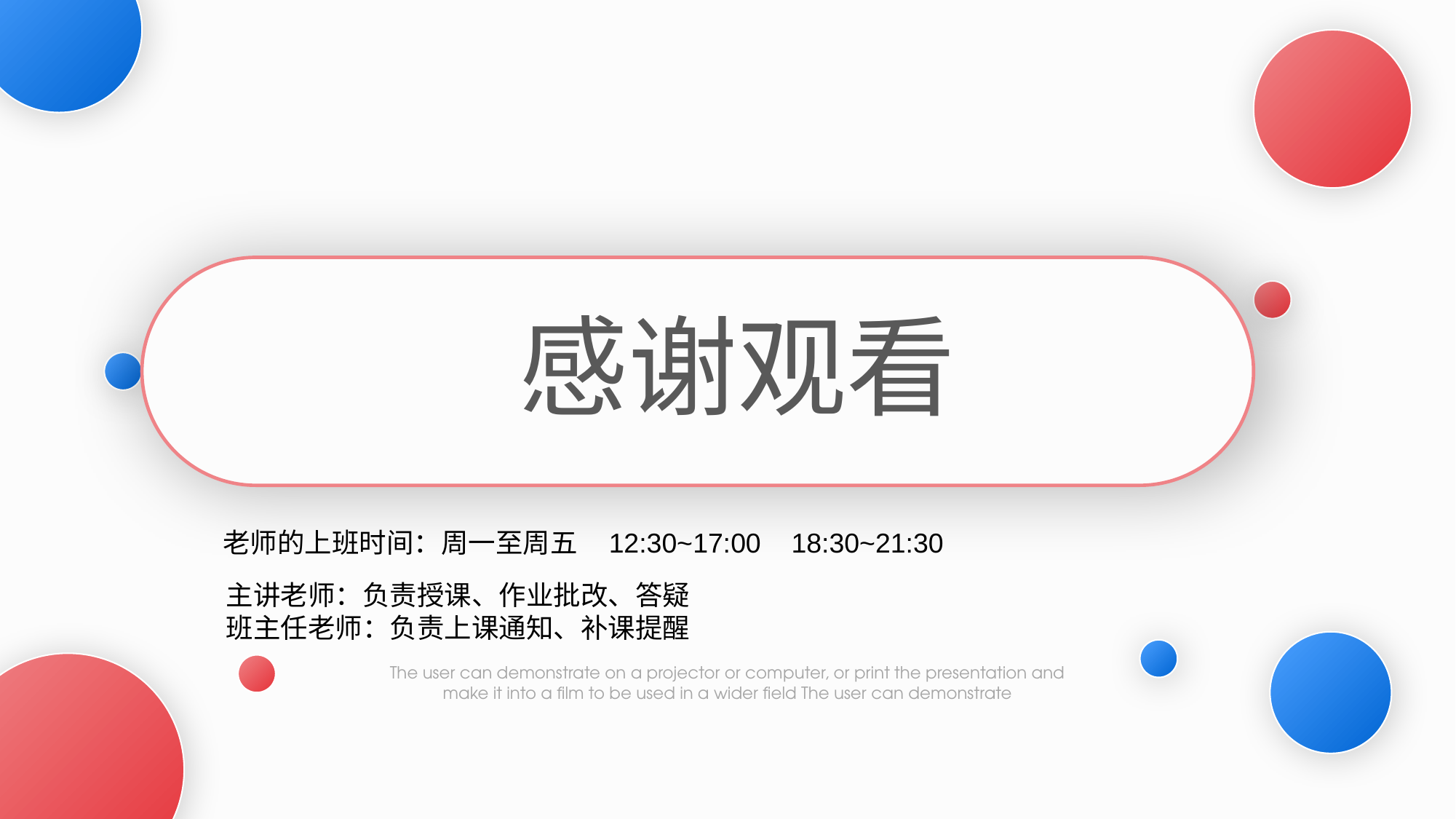

感谢观看

老师的上班时间：周一至周五    12:30~17:00    18:30~21:30
主讲老师：负责授课、作业批改、答疑
班主任老师：负责上课通知、补课提醒

The user can demonstrate on a projector or computer, or print the presentation and make it into a film to be used in a wider field The user can demonstrate